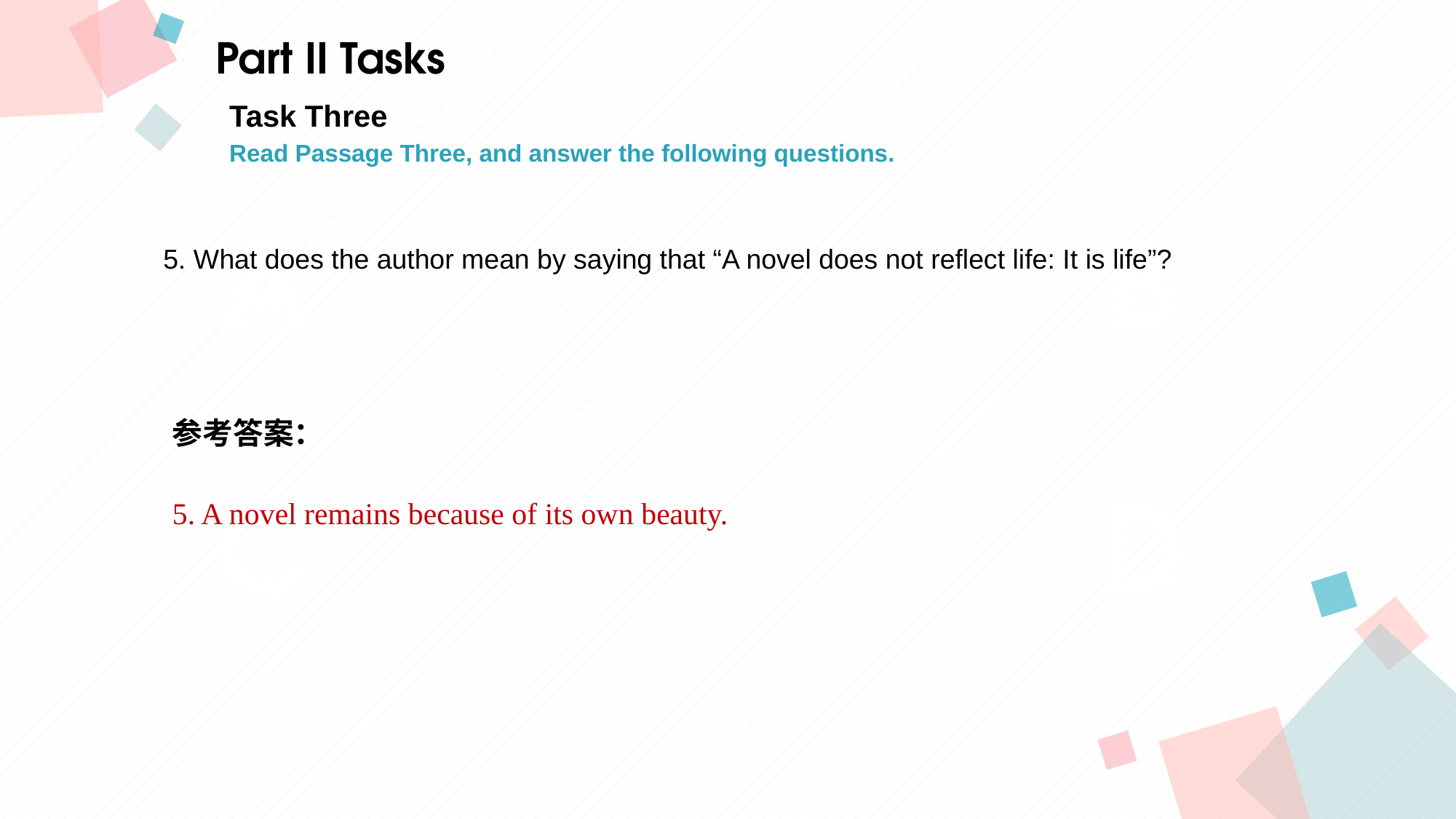

Part II Tasks
Task Three

Read Passage Three, and answer the following questions.
A
B
    5. What does the author mean by saying that “A novel does not reflect life: It is life”?
参考答案：

5. A novel remains because of its own beauty.
C
D